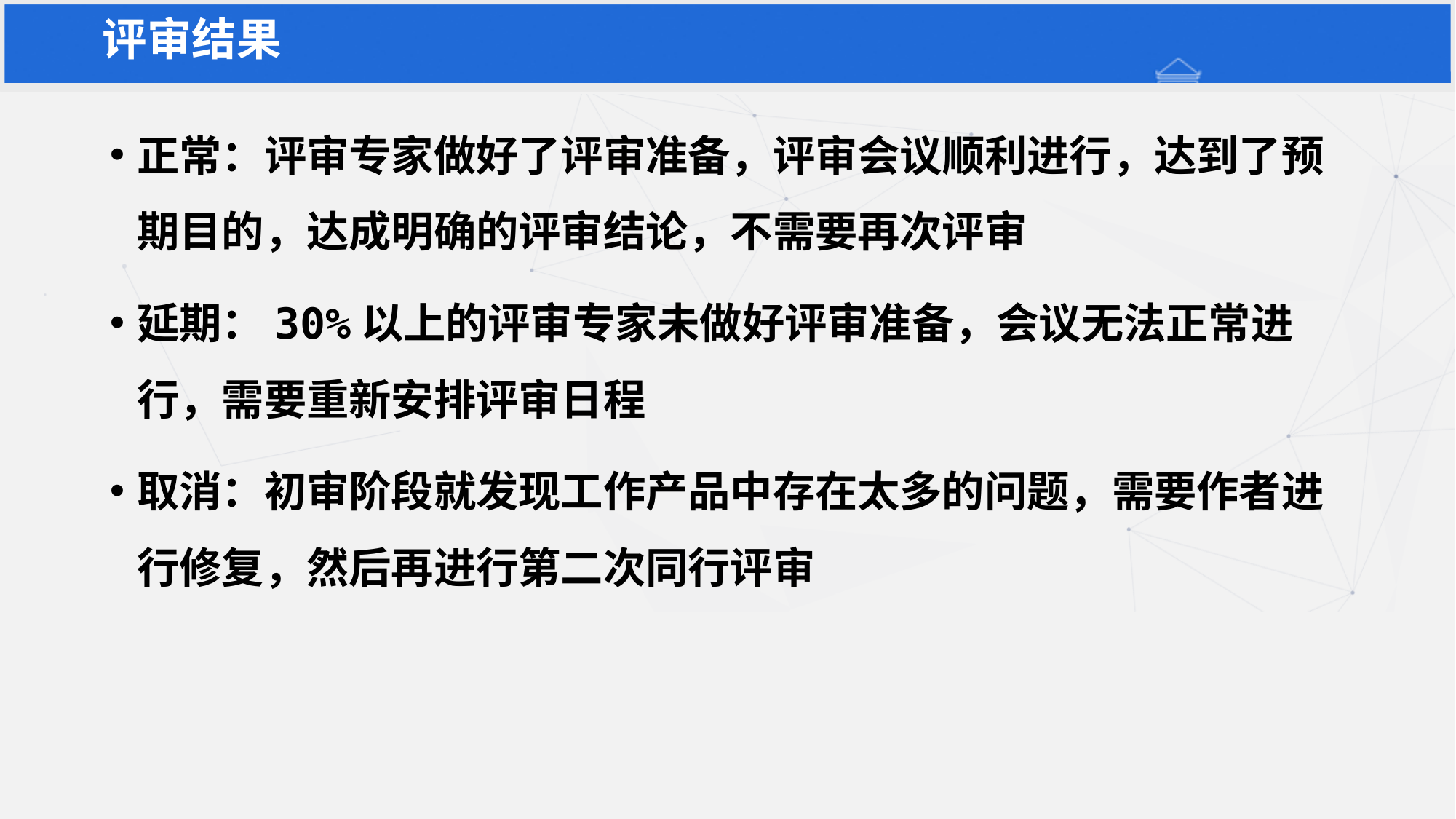

评审结果
正常：评审专家做好了评审准备，评审会议顺利进行，达到了预期目的，达成明确的评审结论，不需要再次评审
延期：30%以上的评审专家未做好评审准备，会议无法正常进行，需要重新安排评审日程
取消：初审阶段就发现工作产品中存在太多的问题，需要作者进行修复，然后再进行第二次同行评审